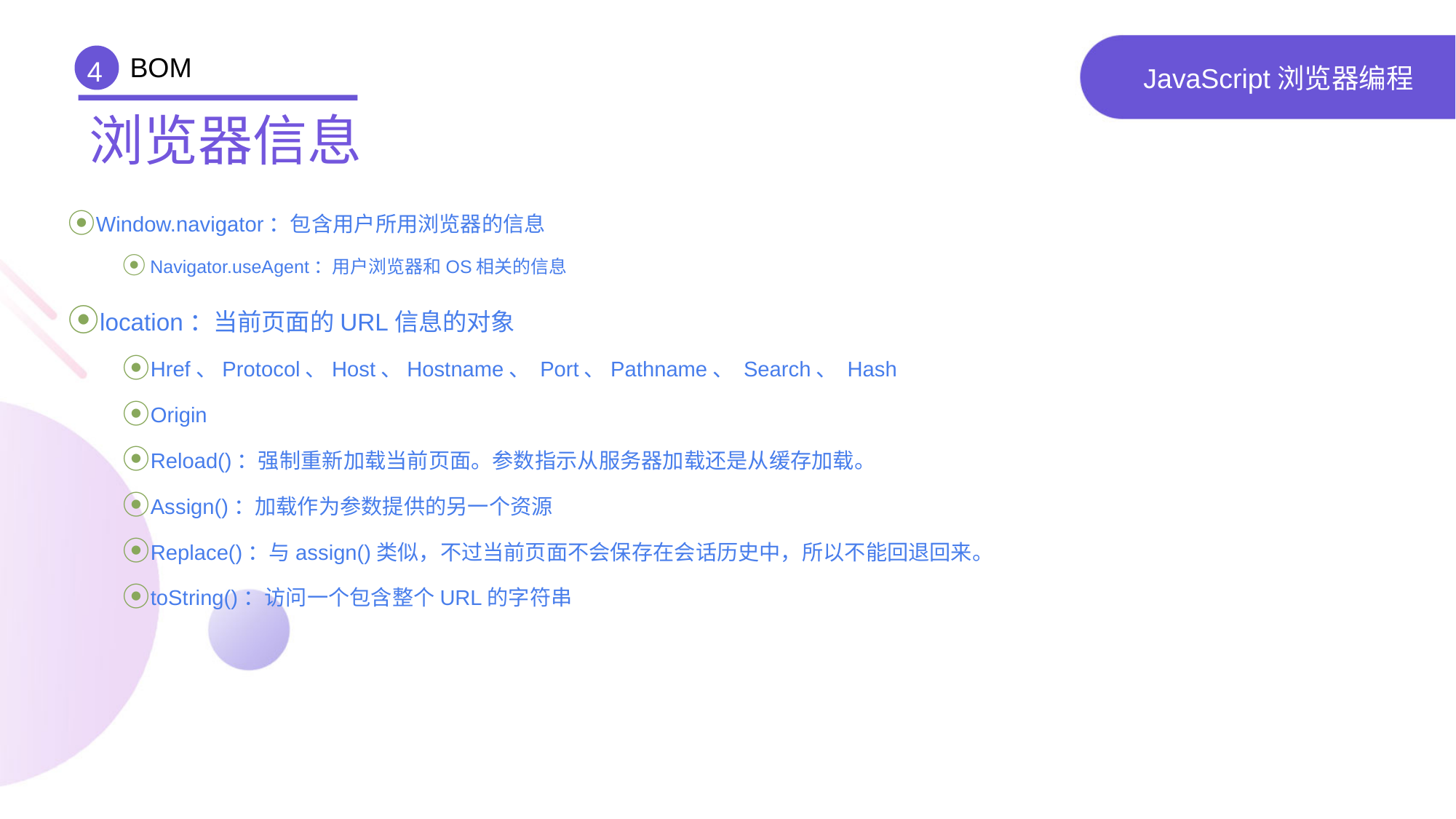

BOM
4
# JavaScript浏览器编程
浏览器信息
Window.navigator：包含用户所用浏览器的信息
Navigator.useAgent：用户浏览器和OS相关的信息
location：当前页面的URL信息的对象
Href、Protocol、Host、Hostname、 Port、Pathname、 Search、 Hash
Origin
Reload()：强制重新加载当前页面。参数指示从服务器加载还是从缓存加载。
Assign()：加载作为参数提供的另一个资源
Replace()：与assign()类似，不过当前页面不会保存在会话历史中，所以不能回退回来。
toString()：访问一个包含整个URL的字符串